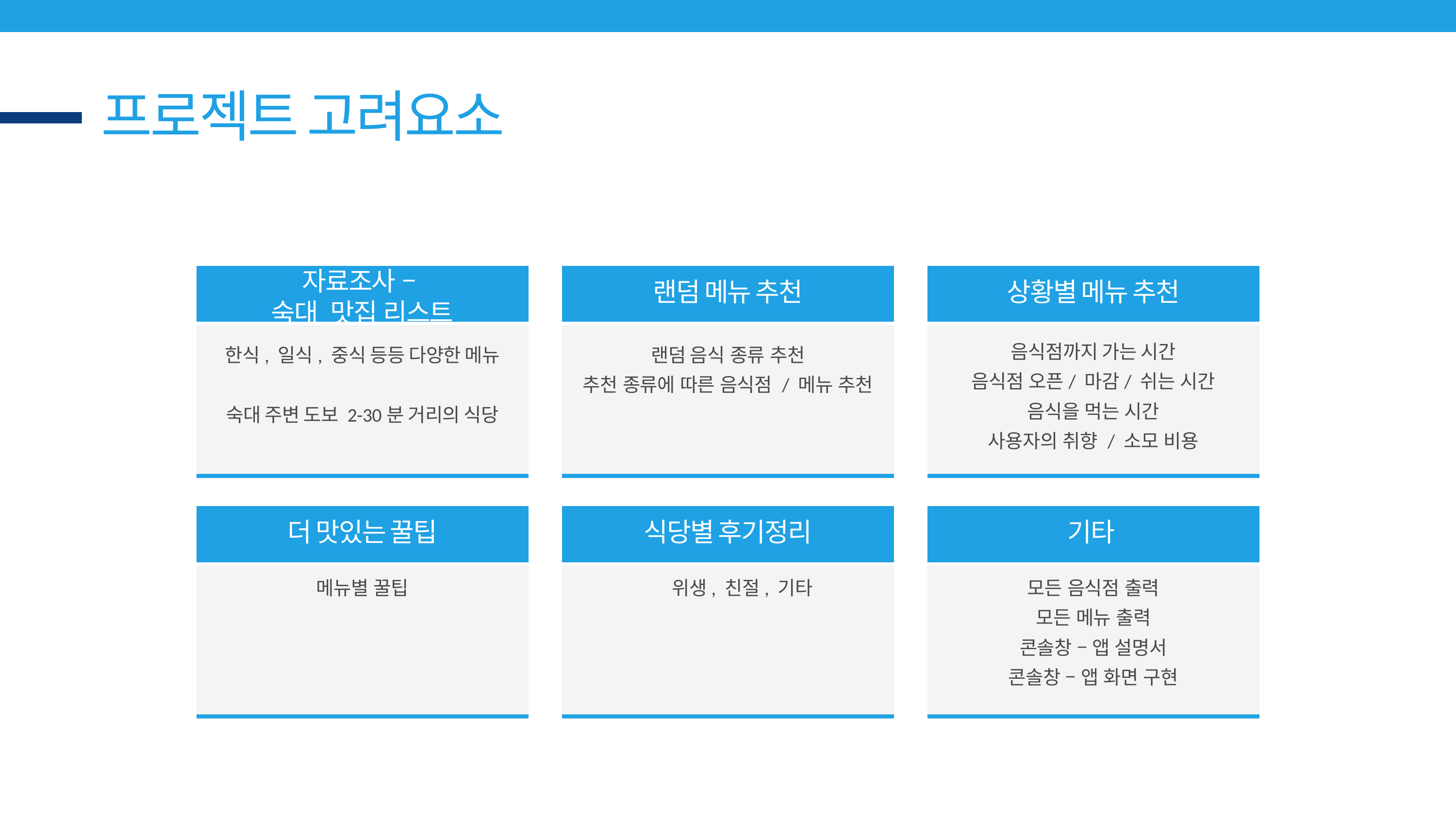

프로젝트 고려요소

자료조사 –
숙대  맛집 리스트

랜덤 메뉴 추천
상황별 메뉴 추천
음식점까지 가는 시간
음식점 오픈/ 마감/ 쉬는 시간
음식을 먹는 시간
사용자의 취향 / 소모 비용

한식, 일식, 중식 등등 다양한 메뉴

숙대 주변 도보 2-30분 거리의 식당

랜덤 음식 종류 추천
추천 종류에 따른 음식점 / 메뉴 추천

더 맛있는 꿀팁
식당별 후기정리
기타
메뉴별 꿀팁
위생, 친절, 기타
모든 음식점 출력
모든 메뉴 출력
콘솔창 – 앱 설명서
콘솔창 – 앱 화면 구현